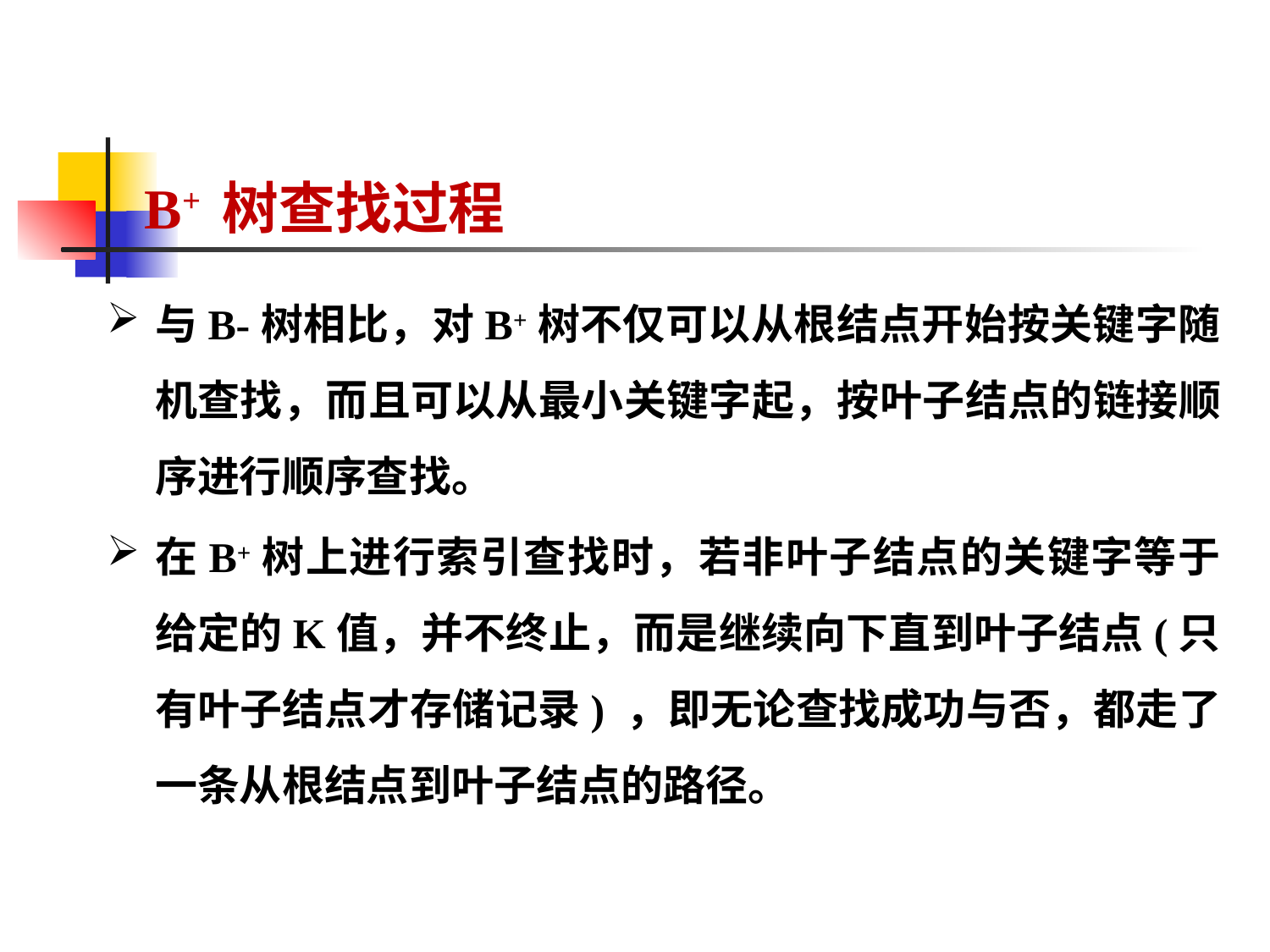

8.2   动态查找表
B+ 树查找过程
与B-树相比，对B+树不仅可以从根结点开始按关键字随机查找，而且可以从最小关键字起，按叶子结点的链接顺序进行顺序查找。
在B+树上进行索引查找时，若非叶子结点的关键字等于给定的K值，并不终止，而是继续向下直到叶子结点(只有叶子结点才存储记录) ，即无论查找成功与否，都走了一条从根结点到叶子结点的路径。
120